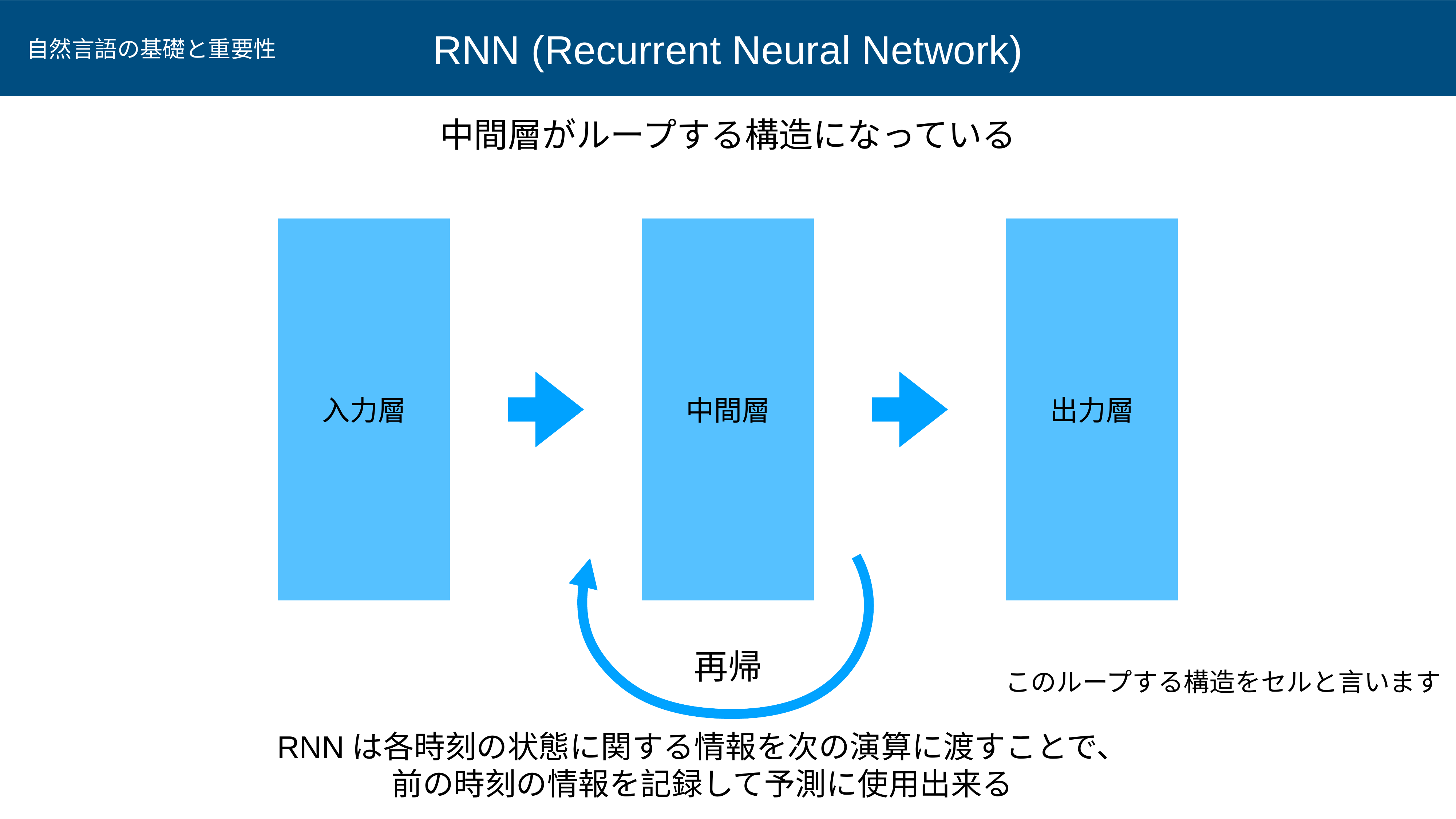

RNN (Recurrent Neural Network)
自然言語の基礎と重要性
中間層がループする構造になっている

入力層
中間層
出力層

再帰
このループする構造をセルと言います
RNNは各時刻の状態に関する情報を次の演算に渡すことで、
前の時刻の情報を記録して予測に使用出来る
16